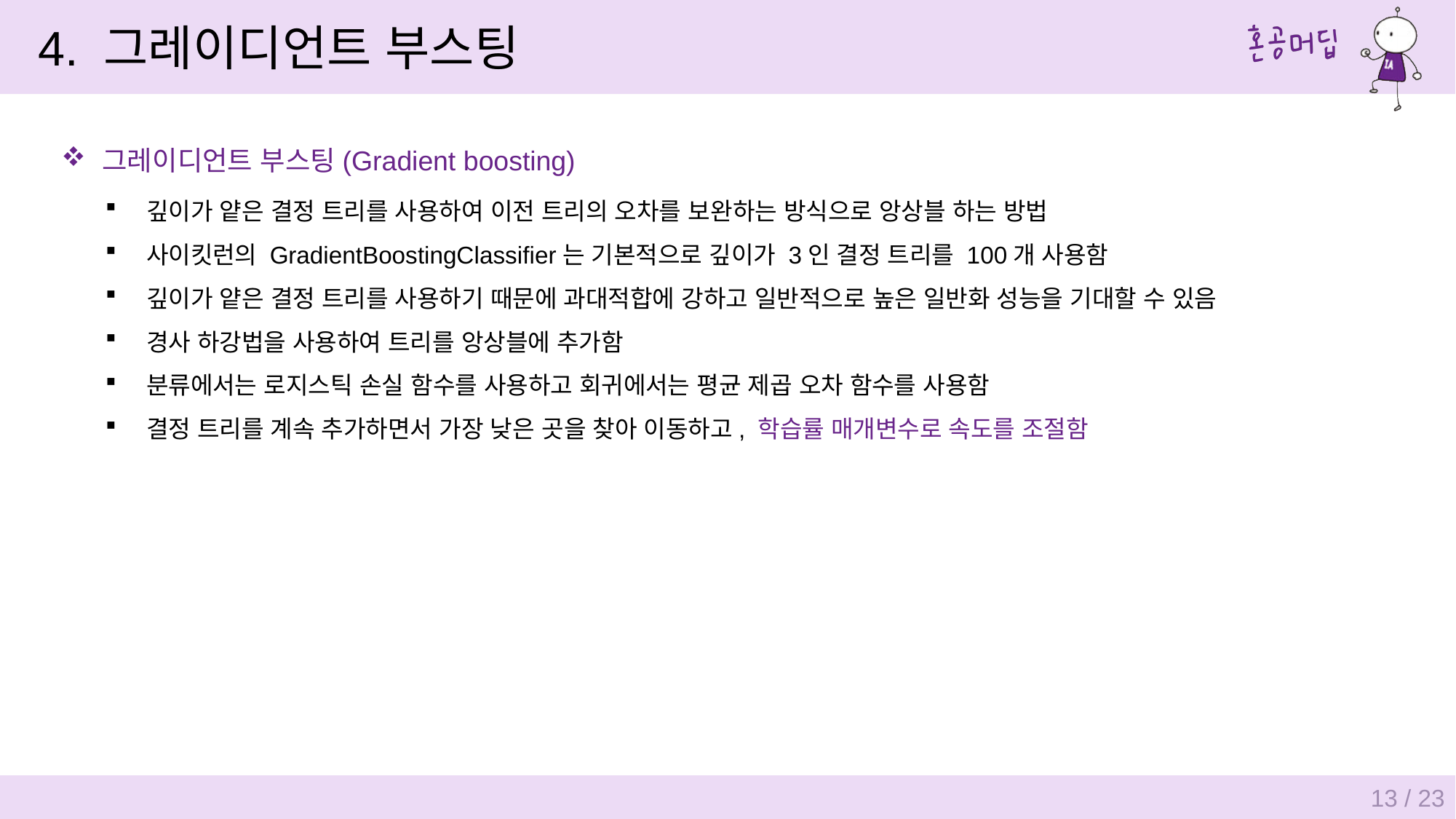

4. 그레이디언트 부스팅
그레이디언트 부스팅(Gradient boosting)
깊이가 얕은 결정 트리를 사용하여 이전 트리의 오차를 보완하는 방식으로 앙상블 하는 방법
사이킷런의 GradientBoostingClassifier는 기본적으로 깊이가 3인 결정 트리를 100개 사용함
깊이가 얕은 결정 트리를 사용하기 때문에 과대적합에 강하고 일반적으로 높은 일반화 성능을 기대할 수 있음
경사 하강법을 사용하여 트리를 앙상블에 추가함
분류에서는 로지스틱 손실 함수를 사용하고 회귀에서는 평균 제곱 오차 함수를 사용함
결정 트리를 계속 추가하면서 가장 낮은 곳을 찾아 이동하고, 학습률 매개변수로 속도를 조절함
13 / 23